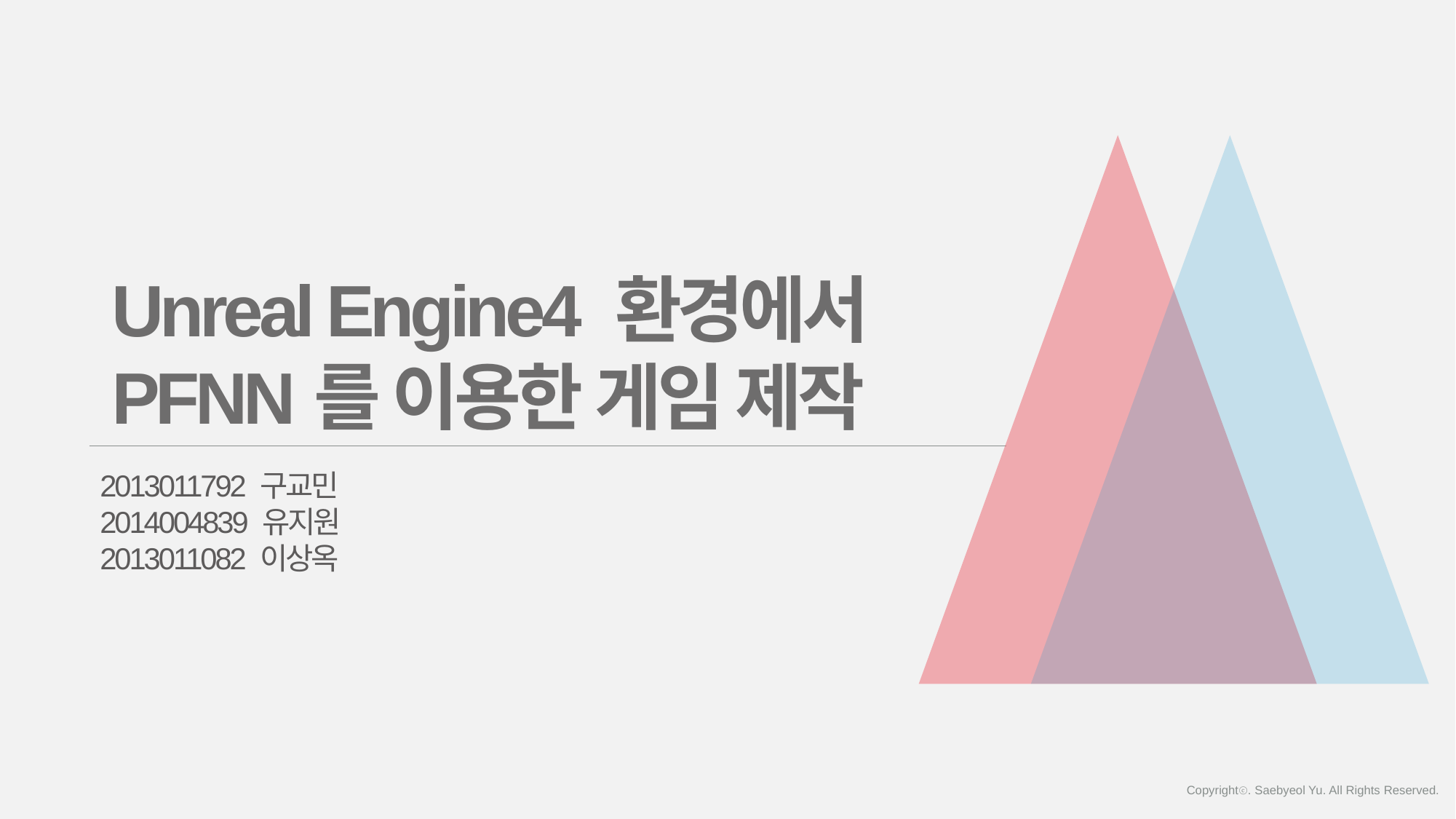

Unreal Engine4 환경에서
PFNN를 이용한 게임 제작
2013011792 구교민
2014004839 유지원
2013011082 이상옥